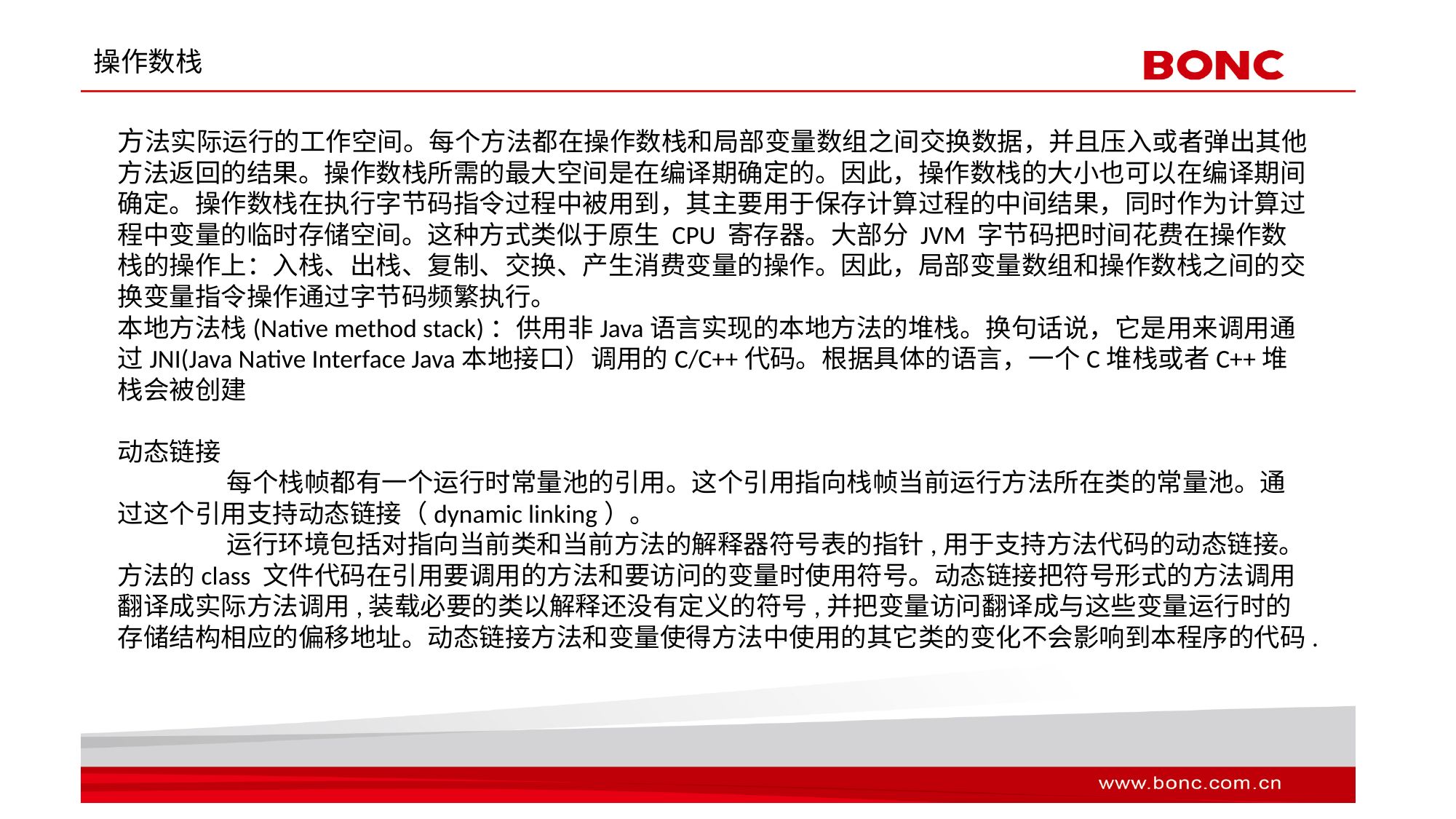

# 操作数栈
方法实际运行的工作空间。每个方法都在操作数栈和局部变量数组之间交换数据，并且压入或者弹出其他方法返回的结果。操作数栈所需的最大空间是在编译期确定的。因此，操作数栈的大小也可以在编译期间确定。操作数栈在执行字节码指令过程中被用到，其主要用于保存计算过程的中间结果，同时作为计算过程中变量的临时存储空间。这种方式类似于原生 CPU 寄存器。大部分 JVM 字节码把时间花费在操作数栈的操作上：入栈、出栈、复制、交换、产生消费变量的操作。因此，局部变量数组和操作数栈之间的交换变量指令操作通过字节码频繁执行。
本地方法栈(Native method stack)：供用非Java语言实现的本地方法的堆栈。换句话说，它是用来调用通过JNI(Java Native Interface Java本地接口）调用的C/C++代码。根据具体的语言，一个C堆栈或者C++堆栈会被创建

动态链接
	每个栈帧都有一个运行时常量池的引用。这个引用指向栈帧当前运行方法所在类的常量池。通过这个引用支持动态链接（dynamic linking）。
	运行环境包括对指向当前类和当前方法的解释器符号表的指针,用于支持方法代码的动态链接。方法的class 文件代码在引用要调用的方法和要访问的变量时使用符号。动态链接把符号形式的方法调用翻译成实际方法调用,装载必要的类以解释还没有定义的符号,并把变量访问翻译成与这些变量运行时的存储结构相应的偏移地址。动态链接方法和变量使得方法中使用的其它类的变化不会影响到本程序的代码.